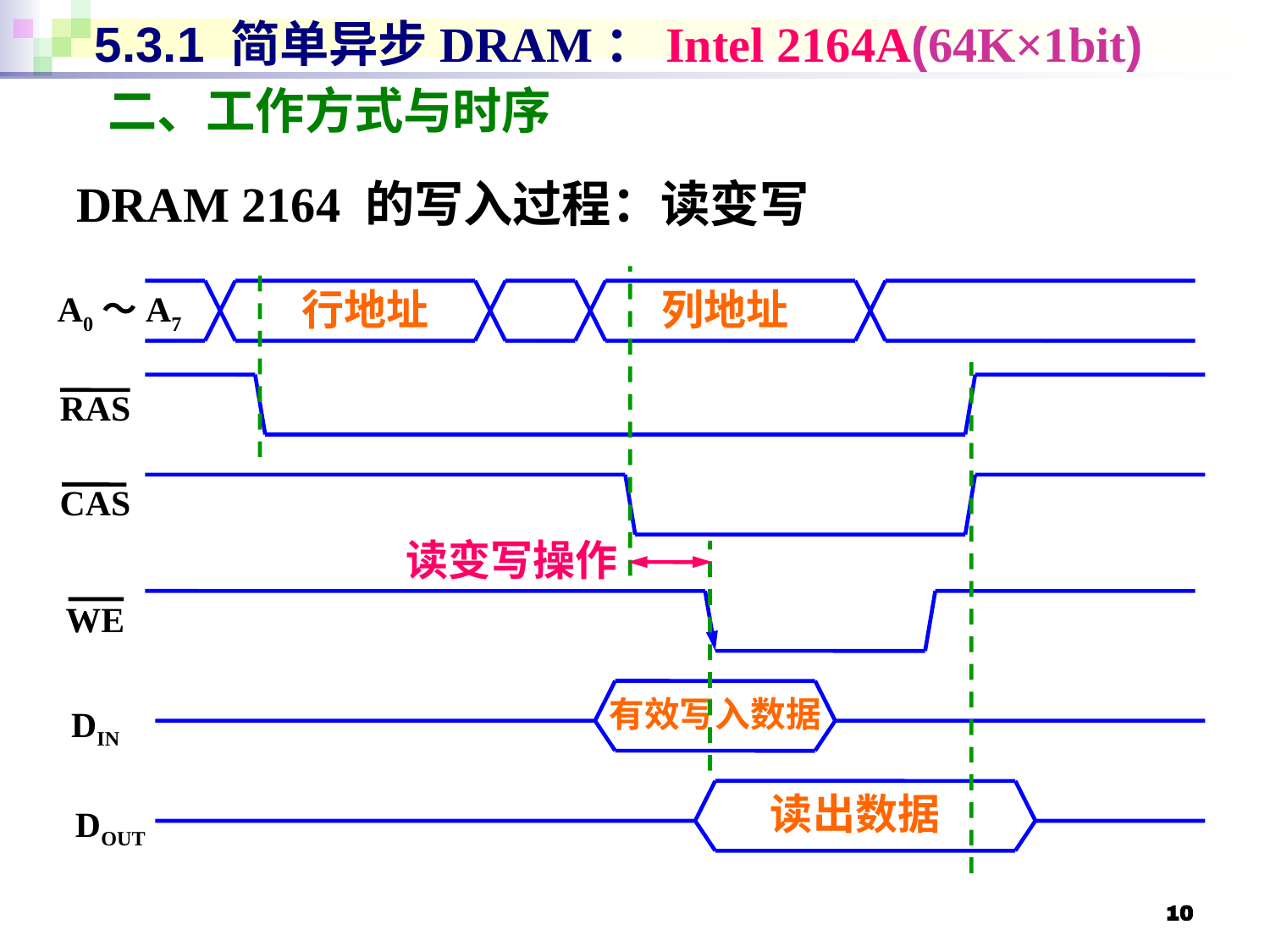

# 5.3.1 简单异步DRAM：Intel 2164A(64K×1bit)
二、工作方式与时序
DRAM 2164 的写入过程：读变写

行地址
列地址
A0～A7

RAS

CAS

读变写操作

WE

有效写入数据
DIN

读出数据

DOUT

10